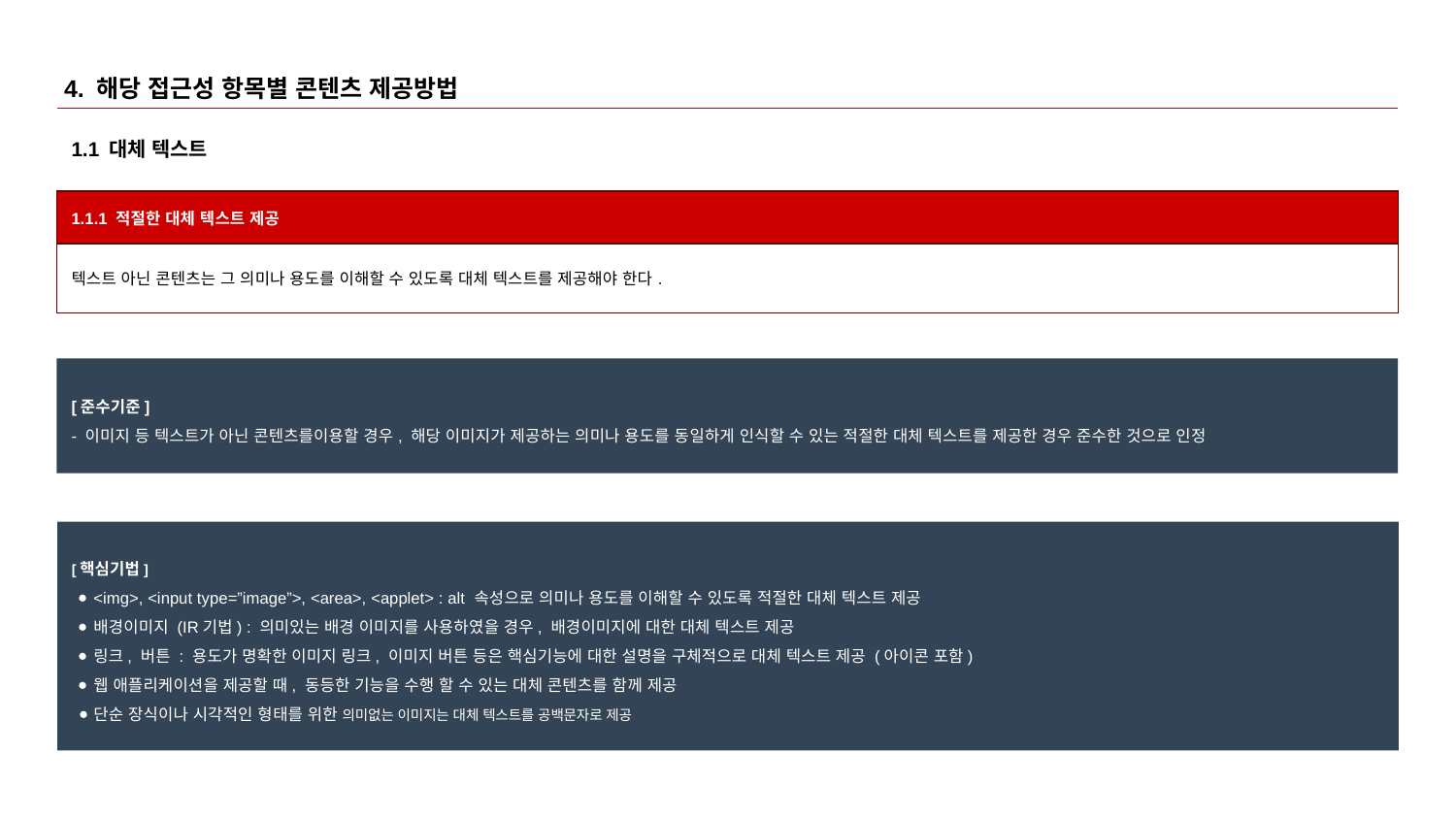

# 4. 해당 접근성 항목별 콘텐츠 제공방법
1.1 대체 텍스트
| 1.1.1 적절한 대체 텍스트 제공 |
| --- |
| 텍스트 아닌 콘텐츠는 그 의미나 용도를 이해할 수 있도록 대체 텍스트를 제공해야 한다. |
[준수기준]
- 이미지 등 텍스트가 아닌 콘텐츠를이용할 경우, 해당 이미지가 제공하는 의미나 용도를 동일하게 인식할 수 있는 적절한 대체 텍스트를 제공한 경우 준수한 것으로 인정
[핵심기법]
<img>, <input type=”image”>, <area>, <applet> : alt 속성으로 의미나 용도를 이해할 수 있도록 적절한 대체 텍스트 제공
배경이미지 (IR기법) : 의미있는 배경 이미지를 사용하였을 경우, 배경이미지에 대한 대체 텍스트 제공
링크, 버튼 : 용도가 명확한 이미지 링크, 이미지 버튼 등은 핵심기능에 대한 설명을 구체적으로 대체 텍스트 제공 (아이콘 포함)
웹 애플리케이션을 제공할 때, 동등한 기능을 수행 할 수 있는 대체 콘텐츠를 함께 제공
단순 장식이나 시각적인 형태를 위한 의미없는 이미지는 대체 텍스트를 공백문자로 제공